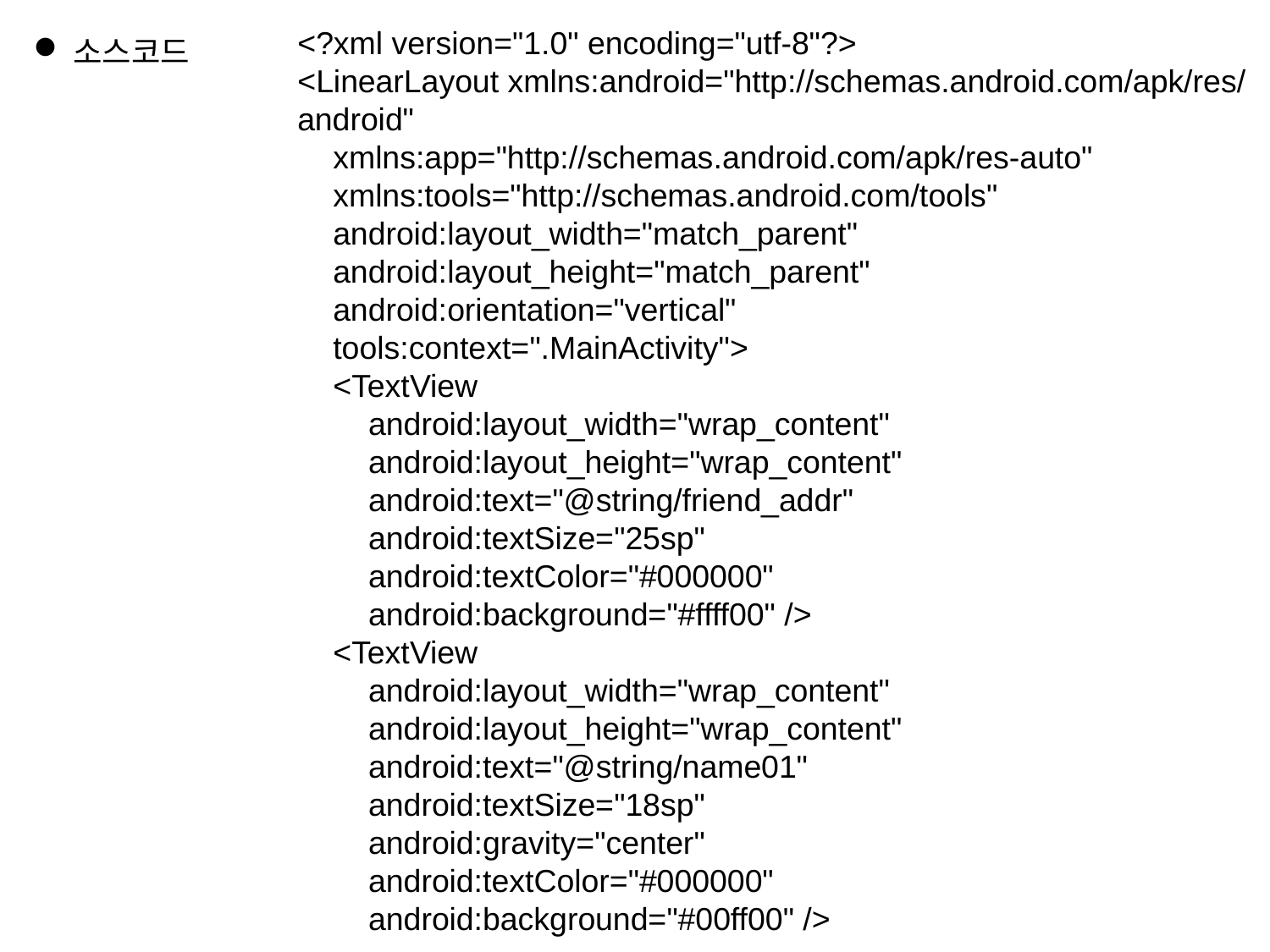

<?xml version="1.0" encoding="utf-8"?>
<LinearLayout xmlns:android="http://schemas.android.com/apk/res/android"
    xmlns:app="http://schemas.android.com/apk/res-auto"
    xmlns:tools="http://schemas.android.com/tools"
    android:layout_width="match_parent"
    android:layout_height="match_parent"
    android:orientation="vertical"
    tools:context=".MainActivity">
    <TextView
        android:layout_width="wrap_content"
        android:layout_height="wrap_content"
        android:text="@string/friend_addr"
        android:textSize="25sp"
        android:textColor="#000000"
        android:background="#ffff00" />
    <TextView
        android:layout_width="wrap_content"
        android:layout_height="wrap_content"
        android:text="@string/name01"
        android:textSize="18sp"
        android:gravity="center"
        android:textColor="#000000"
        android:background="#00ff00" />
소스코드